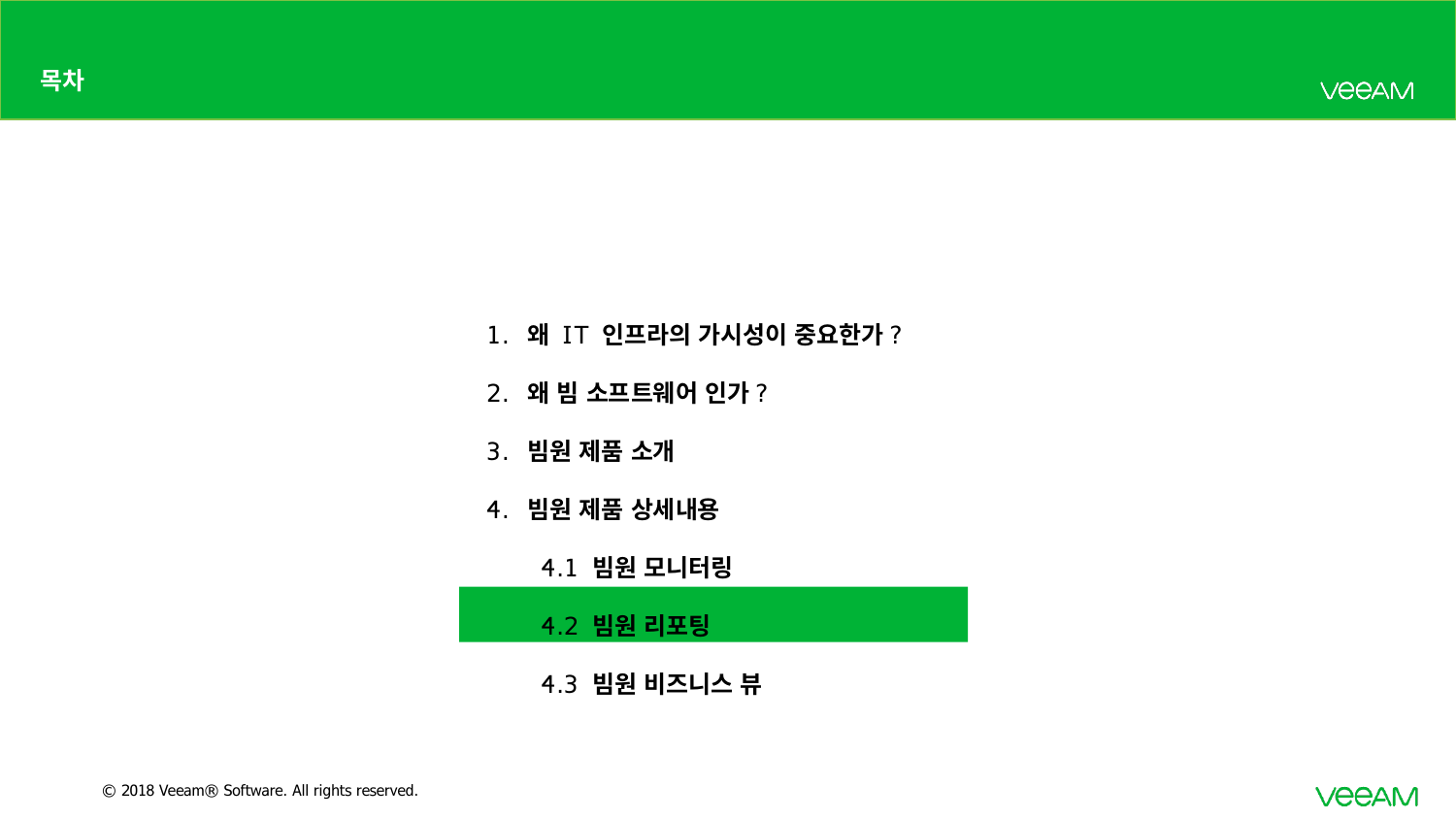

# 목차
왜 IT 인프라의 가시성이 중요한가?
왜 빔 소프트웨어 인가?
빔원 제품 소개
빔원 제품 상세내용
4.1 빔원 모니터링
4.2 빔원 리포팅
4.3 빔원 비즈니스 뷰